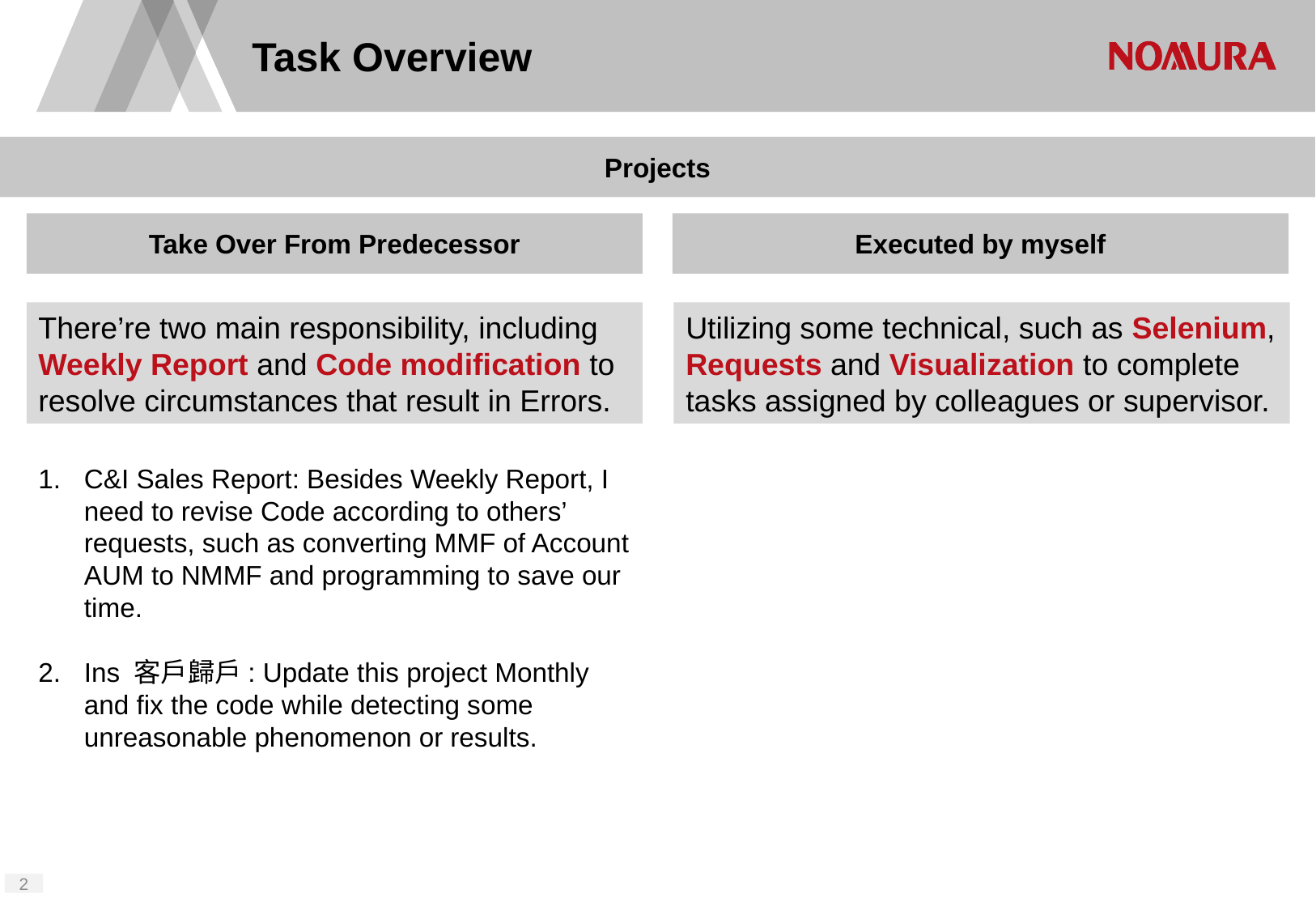

# Task Overview
Projects
Take Over From Predecessor
Executed by myself
There’re two main responsibility, including Weekly Report and Code modification to resolve circumstances that result in Errors.
Utilizing some technical, such as Selenium, Requests and Visualization to complete tasks assigned by colleagues or supervisor.
C&I Sales Report: Besides Weekly Report, I need to revise Code according to others’ requests, such as converting MMF of Account AUM to NMMF and programming to save our time.

Ins 客戶歸戶: Update this project Monthly and fix the code while detecting some unreasonable phenomenon or results.
2